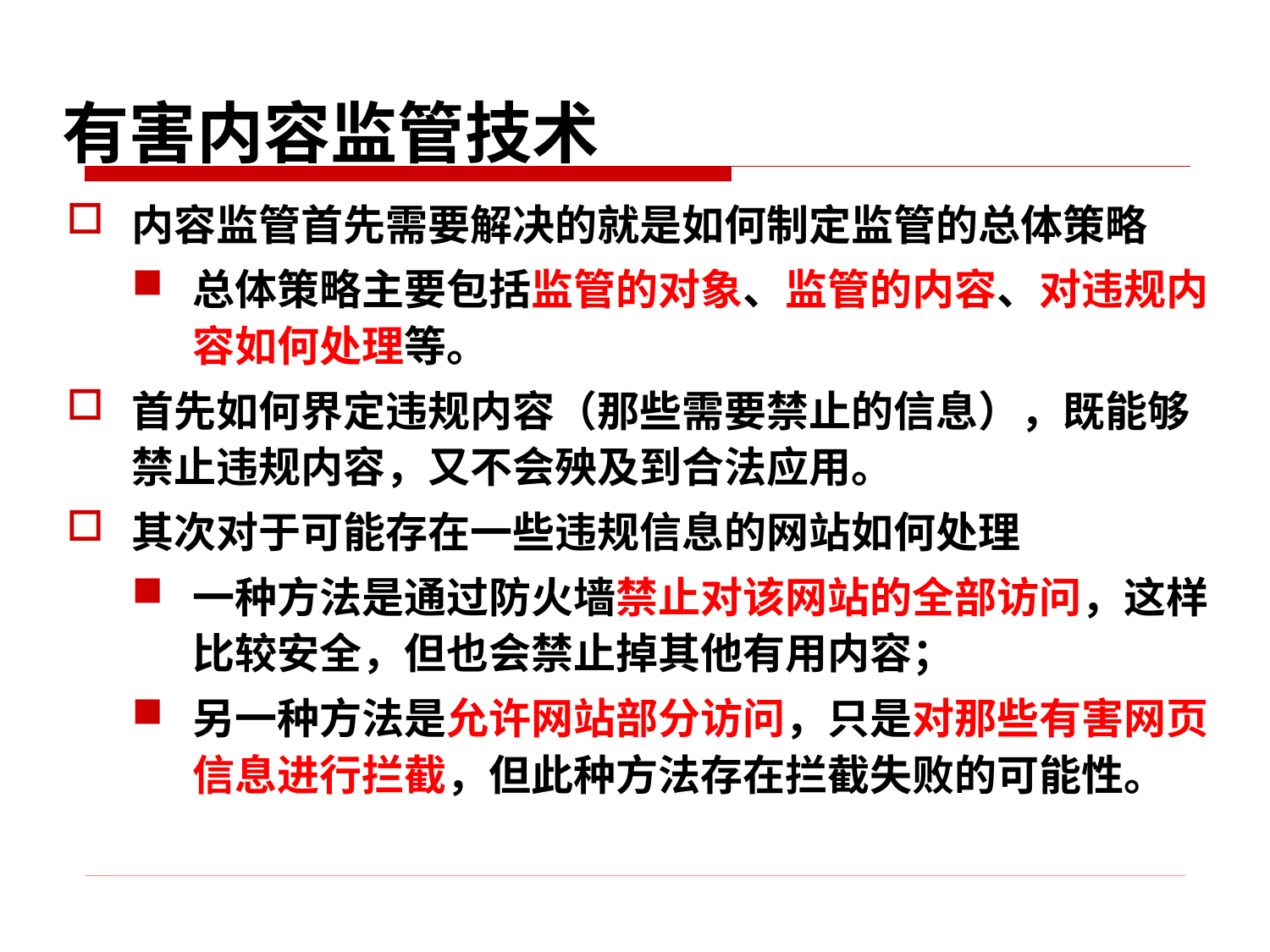

# 有害内容监管技术
内容监管首先需要解决的就是如何制定监管的总体策略
总体策略主要包括监管的对象、监管的内容、对违规内容如何处理等。
首先如何界定违规内容（那些需要禁止的信息），既能够禁止违规内容，又不会殃及到合法应用。
其次对于可能存在一些违规信息的网站如何处理
一种方法是通过防火墙禁止对该网站的全部访问，这样比较安全，但也会禁止掉其他有用内容；
另一种方法是允许网站部分访问，只是对那些有害网页信息进行拦截，但此种方法存在拦截失败的可能性。